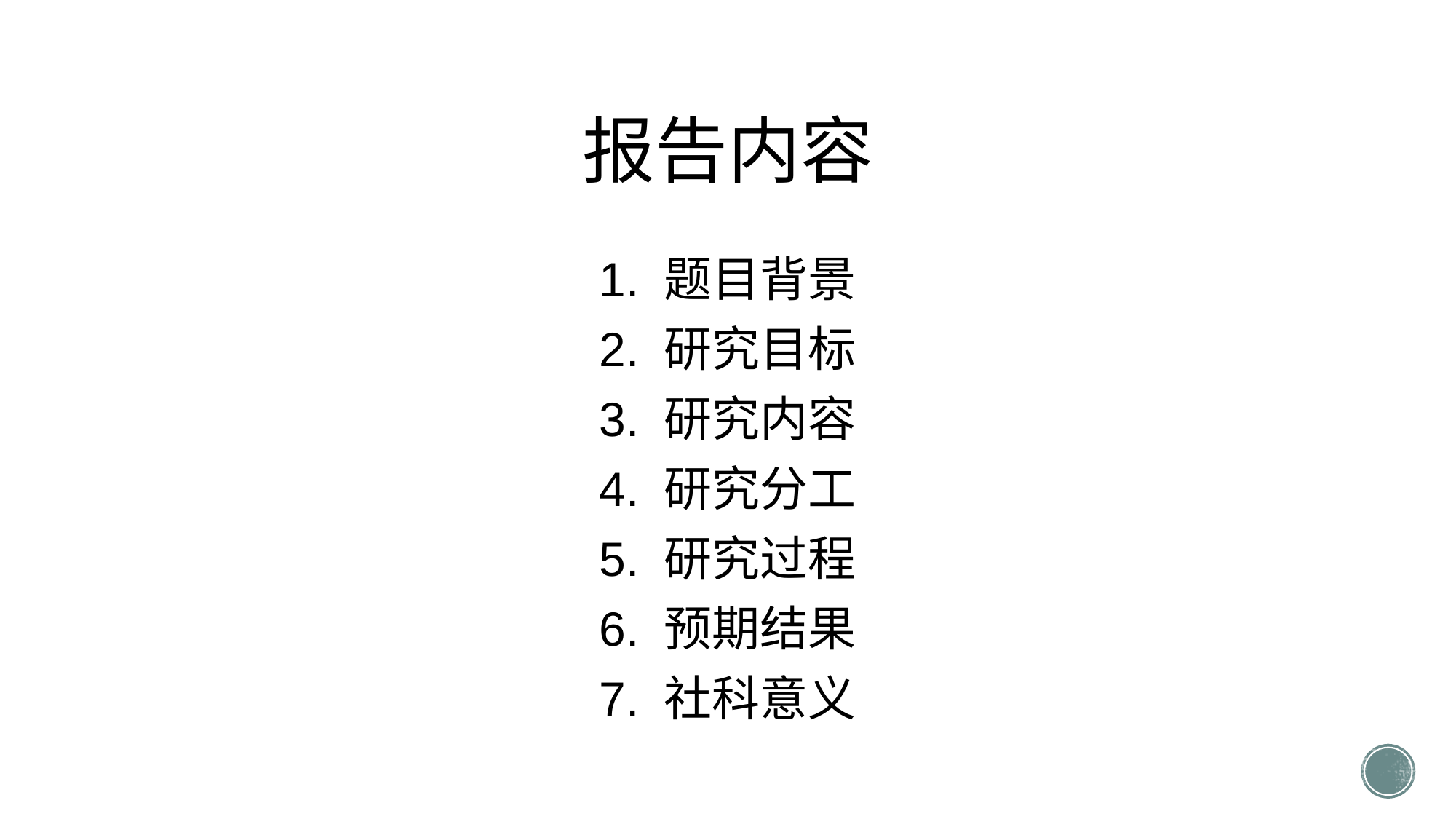

# 报告内容
1. 题目背景
2. 研究目标
3. 研究内容
4. 研究分工
5. 研究过程
6. 预期结果
7. 社科意义